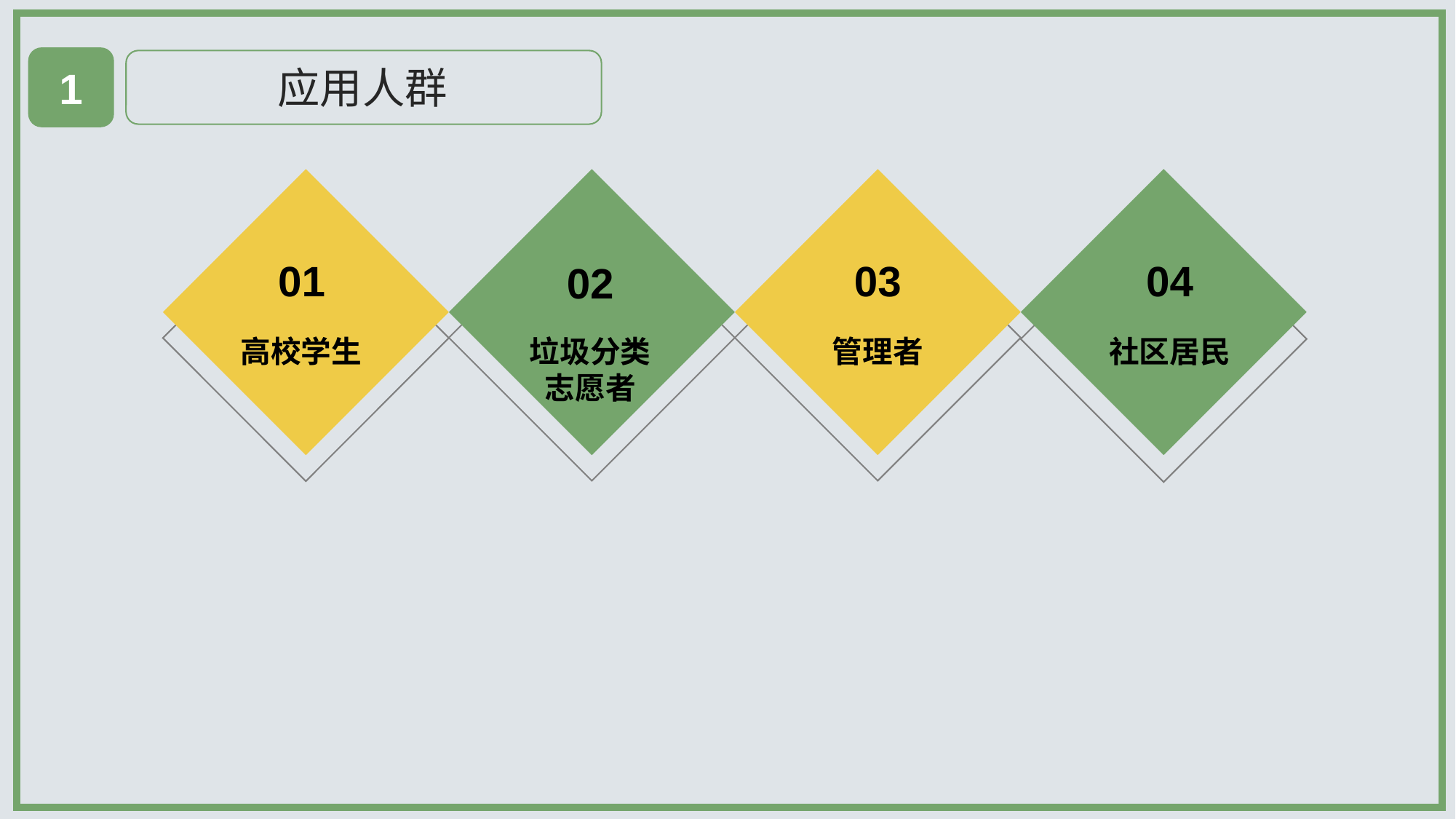

1

应用人群

03
04
01
02
高校学生
垃圾分类志愿者
管理者
社区居民